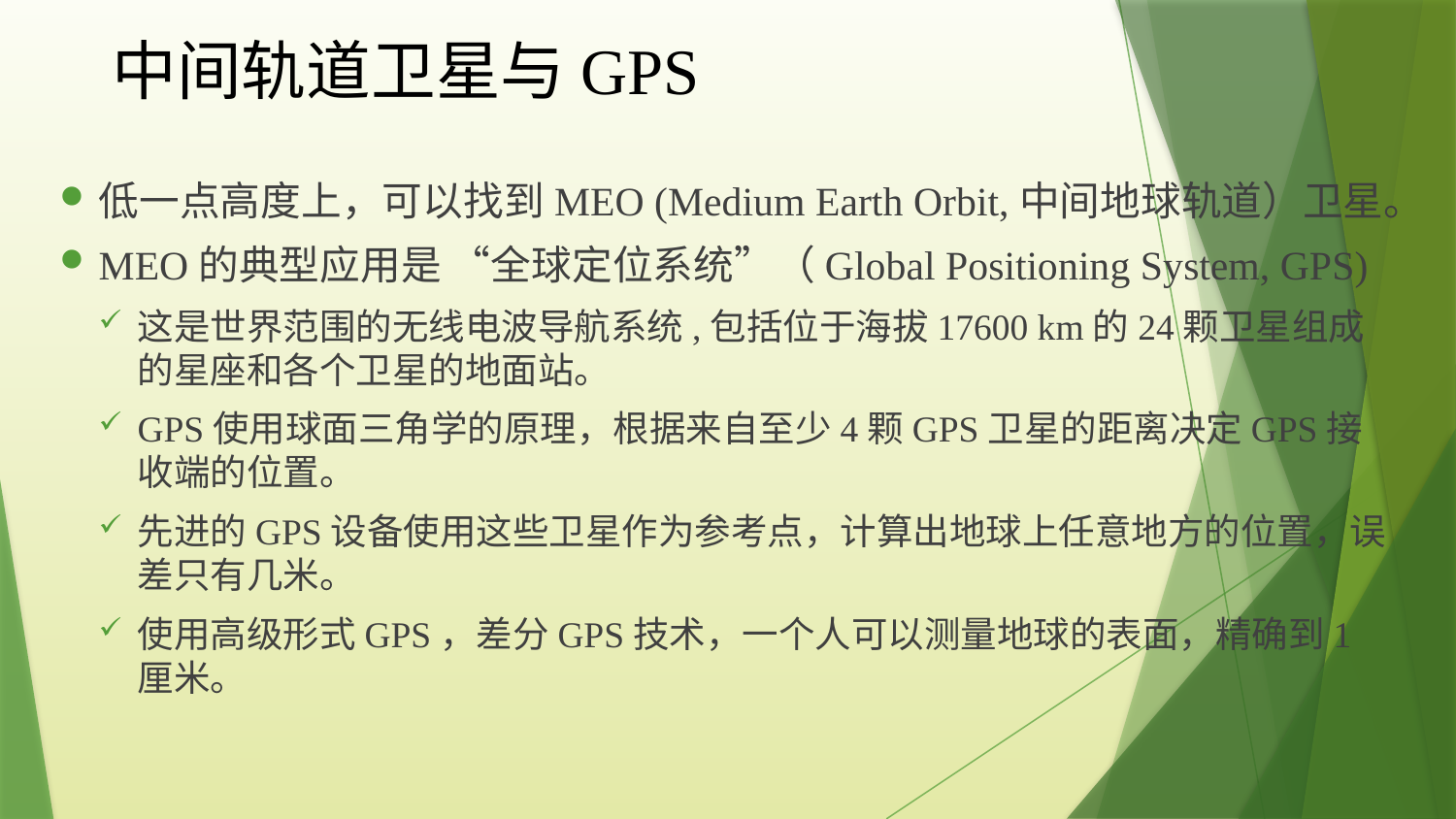

# 中间轨道卫星与GPS
低一点高度上，可以找到MEO (Medium Earth Orbit,中间地球轨道）卫星。
MEO的典型应用是 “全球定位系统”（Global Positioning System, GPS)
这是世界范围的无线电波导航系统,包括位于海拔17600 km的24颗卫星组成的星座和各个卫星的地面站。
GPS使用球面三角学的原理，根据来自至少4颗GPS卫星的距离决定GPS接收端的位置。
先进的GPS设备使用这些卫星作为参考点，计算出地球上任意地方的位置，误差只有几米。
使用高级形式GPS，差分GPS技术，一个人可以测量地球的表面，精确到1厘米。